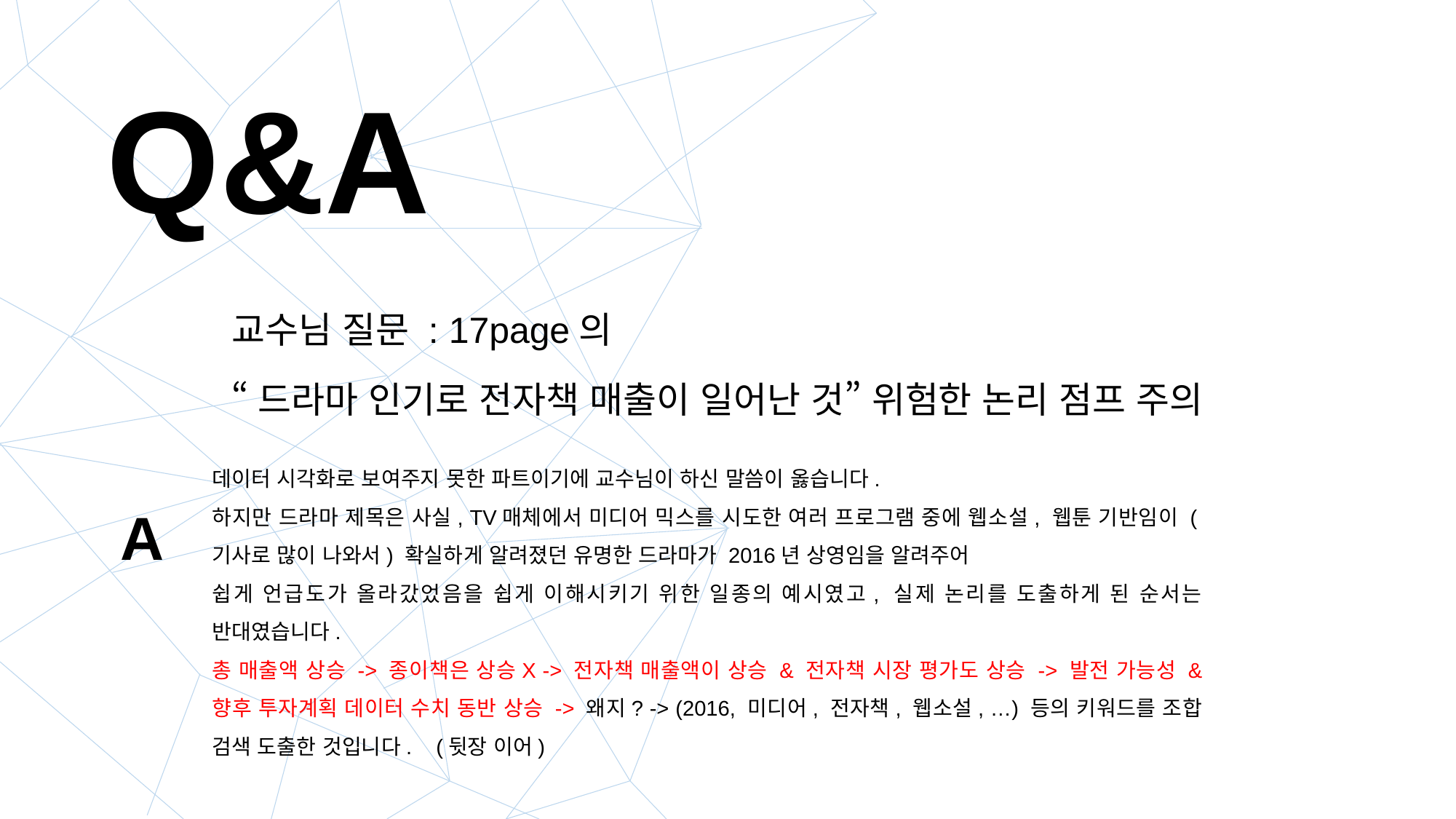

Q&A
교수님 질문 : 17page의
“드라마 인기로 전자책 매출이 일어난 것” 위험한 논리 점프 주의

데이터 시각화로 보여주지 못한 파트이기에 교수님이 하신 말씀이 옳습니다.
하지만 드라마 제목은 사실, TV매체에서 미디어 믹스를 시도한 여러 프로그램 중에 웹소설, 웹툰 기반임이 (기사로 많이 나와서) 확실하게 알려졌던 유명한 드라마가 2016년 상영임을 알려주어
쉽게 언급도가 올라갔었음을 쉽게 이해시키기 위한 일종의 예시였고, 실제 논리를 도출하게 된 순서는 반대였습니다.
총 매출액 상승 -> 종이책은 상승X -> 전자책 매출액이 상승 & 전자책 시장 평가도 상승 -> 발전 가능성 & 향후 투자계획 데이터 수치 동반 상승 -> 왜지? -> (2016, 미디어, 전자책, 웹소설, …) 등의 키워드를 조합 검색 도출한 것입니다.    (뒷장 이어)
A